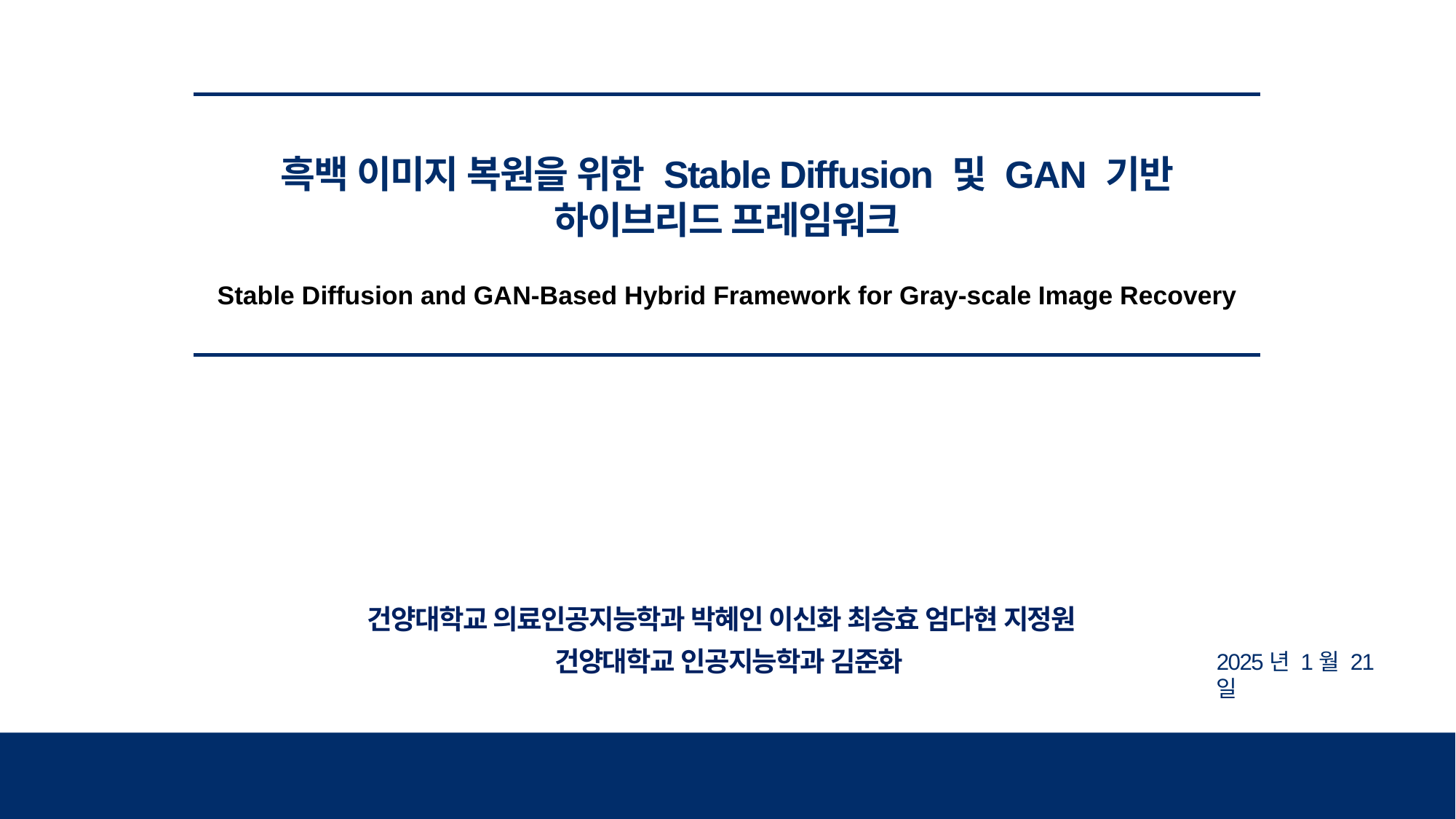

흑백 이미지 복원을 위한 Stable Diffusion 및 GAN 기반
하이브리드 프레임워크

Stable Diffusion and GAN-Based Hybrid Framework for Gray-scale Image Recovery

건양대학교 의료인공지능학과 박혜인 이신화 최승효 엄다현 지정원
 건양대학교 인공지능학과 김준화
2025년 1월 21일